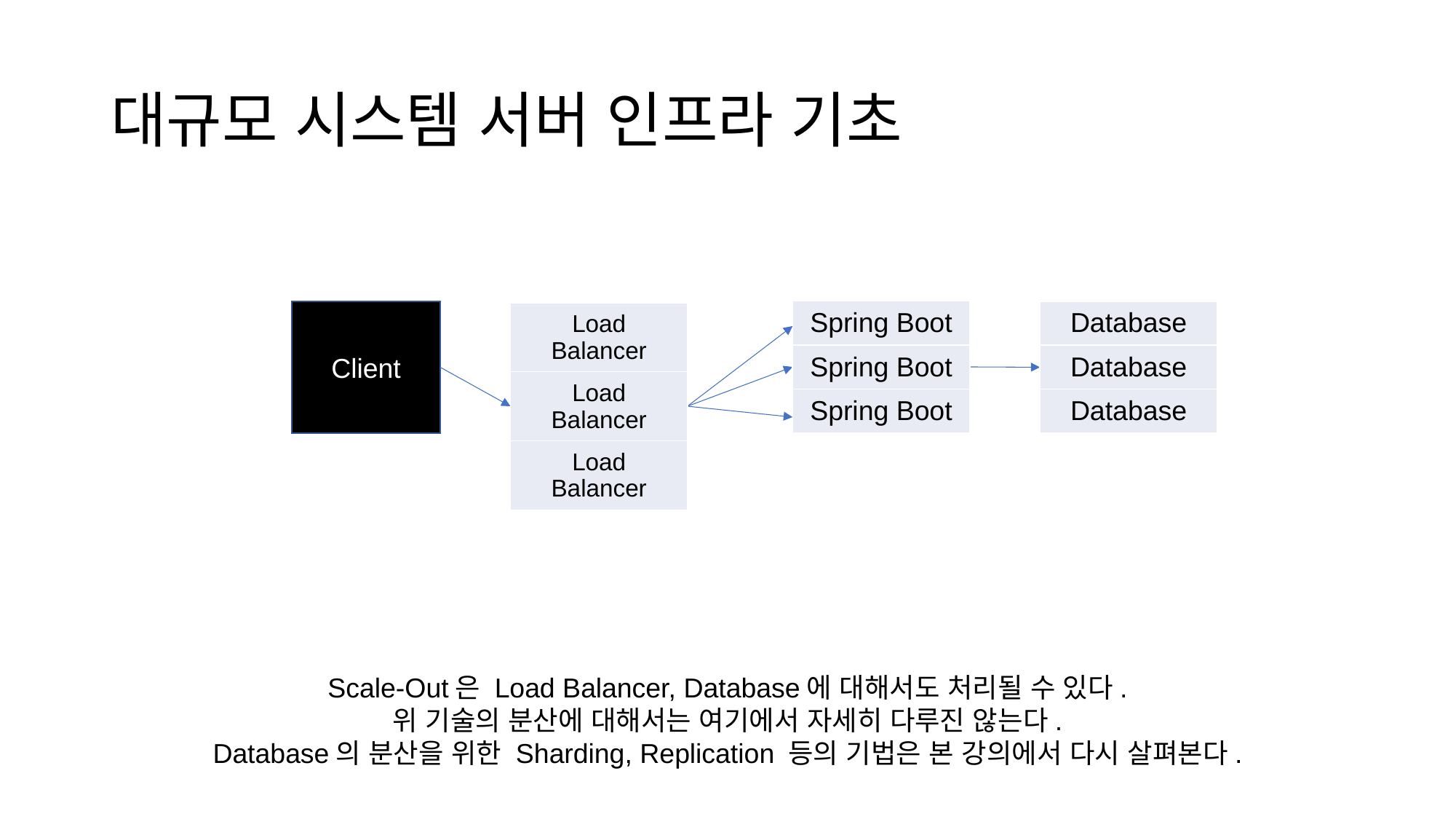

# 대규모 시스템 서버 인프라 기초
| Spring Boot |
| --- |
| Spring Boot |
| Spring Boot |
| Database |
| --- |
| Database |
| Database |
Client
| Load Balancer |
| --- |
| Load Balancer |
| Load Balancer |
Scale-Out은 Load Balancer, Database에 대해서도 처리될 수 있다.
위 기술의 분산에 대해서는 여기에서 자세히 다루진 않는다.
Database의 분산을 위한 Sharding, Replication 등의 기법은 본 강의에서 다시 살펴본다.